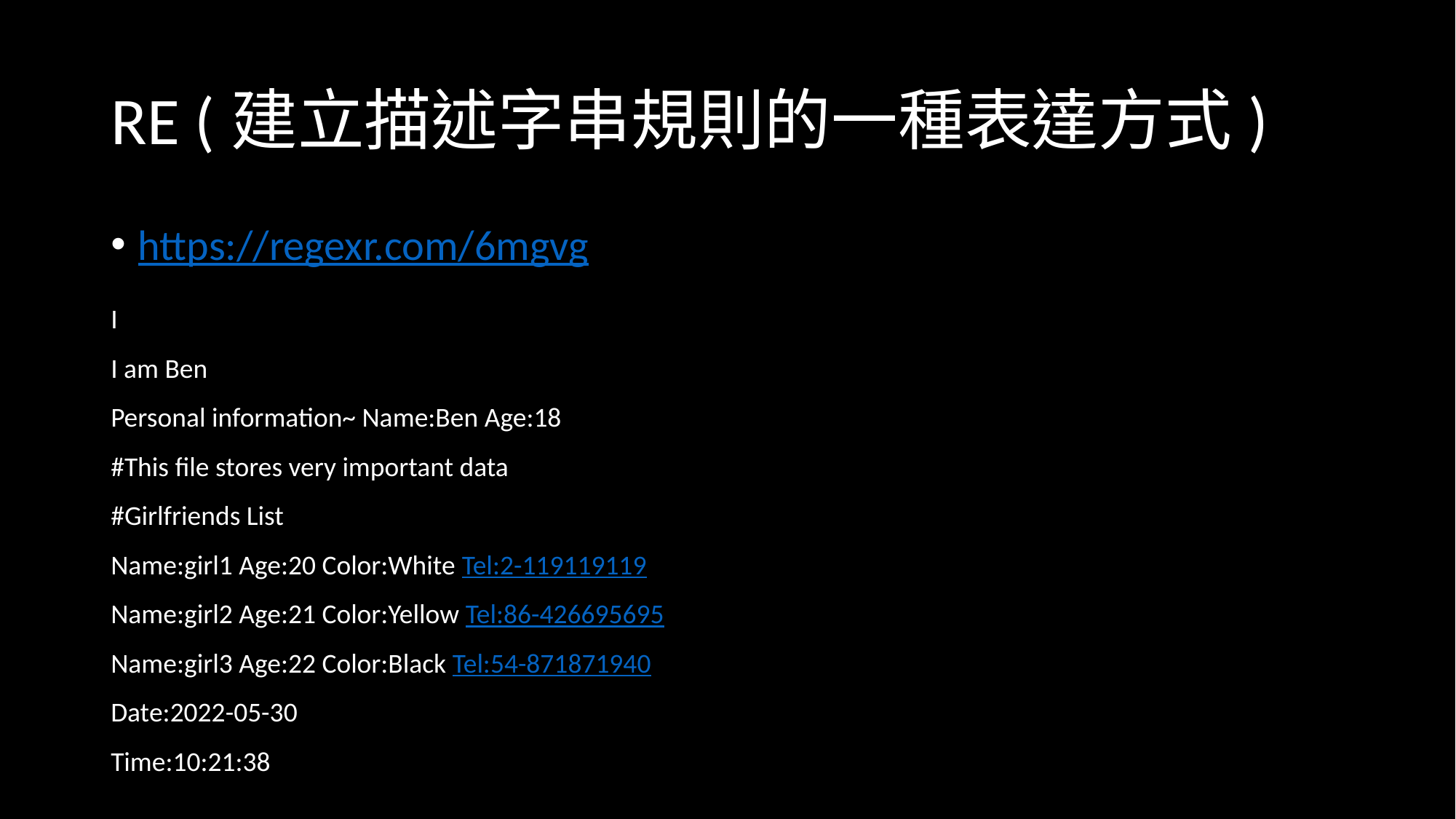

# RE (建立描述字串規則的一種表達方式)
https://regexr.com/6mgvg

I
I am Ben
Personal information~ Name:Ben Age:18
#This file stores very important data
#Girlfriends List
Name:girl1 Age:20 Color:White Tel:2-119119119
Name:girl2 Age:21 Color:Yellow Tel:86-426695695
Name:girl3 Age:22 Color:Black Tel:54-871871940
Date:2022-05-30
Time:10:21:38